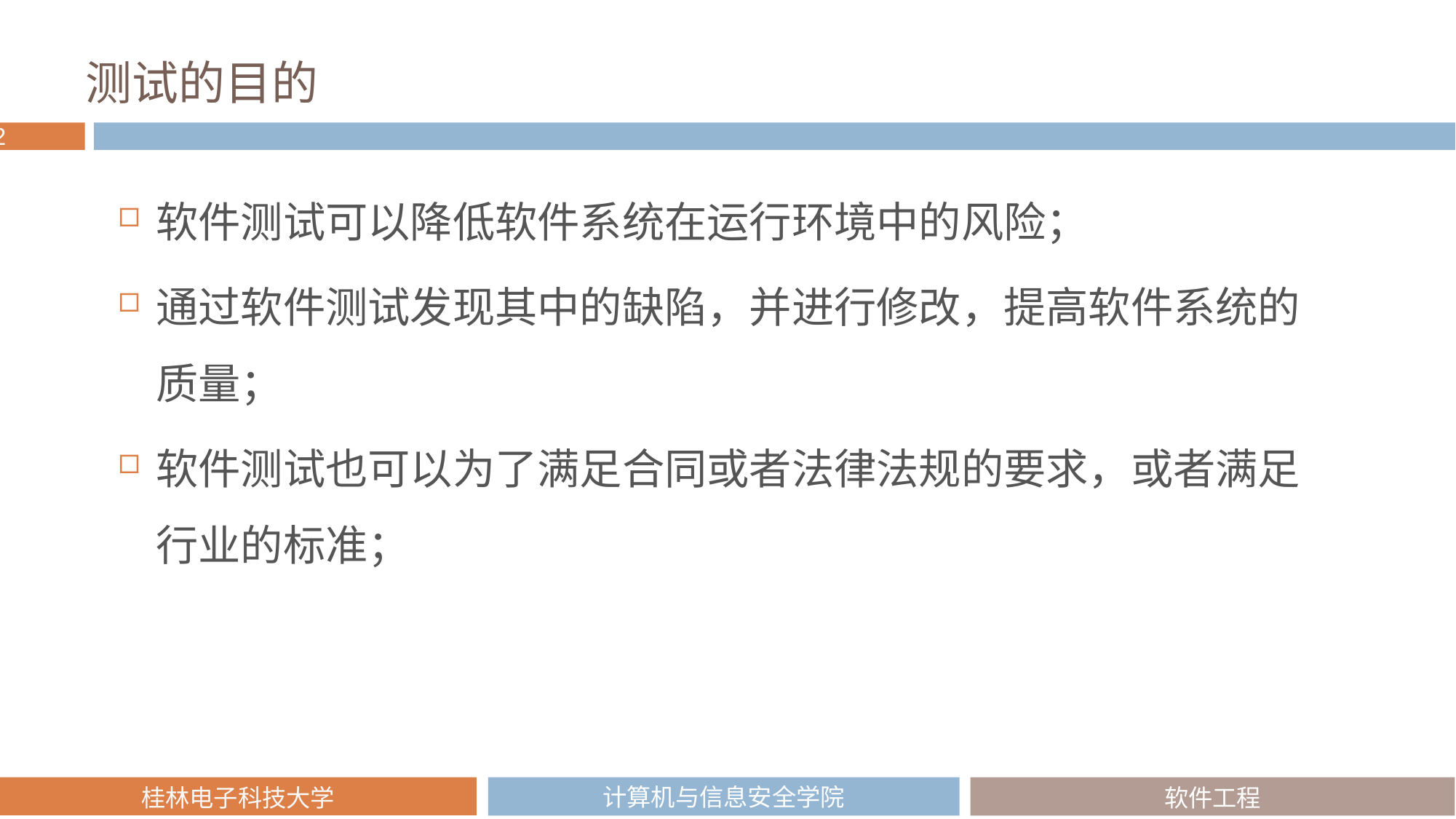

# 测试的目的
软件测试可以降低软件系统在运行环境中的风险；
通过软件测试发现其中的缺陷，并进行修改，提高软件系统的质量；
软件测试也可以为了满足合同或者法律法规的要求，或者满足行业的标准；